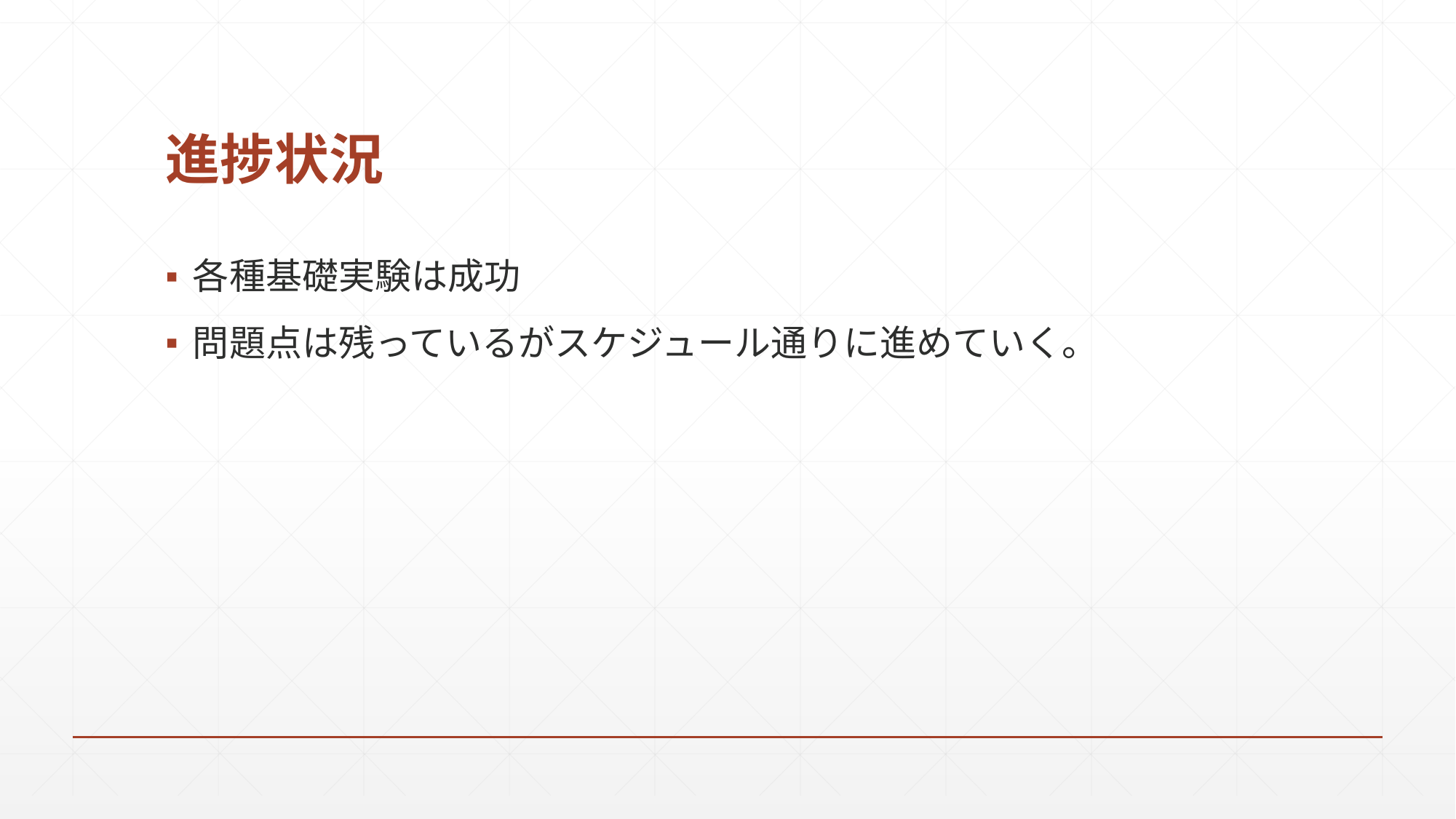

# 進捗状況
各種基礎実験は成功
問題点は残っているがスケジュール通りに進めていく。